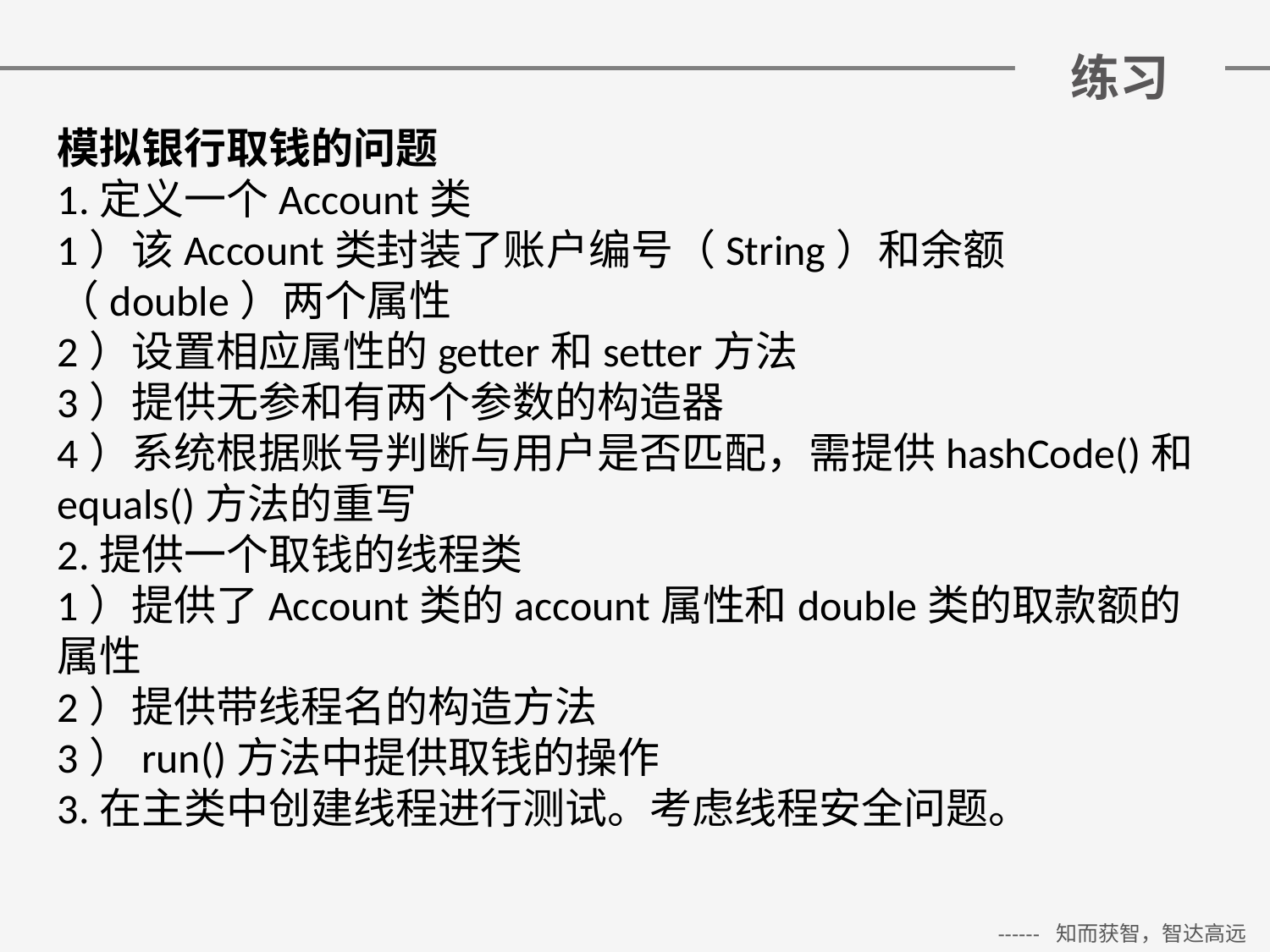

# 练习
模拟银行取钱的问题
1.定义一个Account类
1）该Account类封装了账户编号（String）和余额（double）两个属性
2）设置相应属性的getter和setter方法
3）提供无参和有两个参数的构造器
4）系统根据账号判断与用户是否匹配，需提供hashCode()和equals()方法的重写
2.提供一个取钱的线程类
1）提供了Account类的account属性和double类的取款额的属性
2）提供带线程名的构造方法
3）run()方法中提供取钱的操作
3.在主类中创建线程进行测试。考虑线程安全问题。